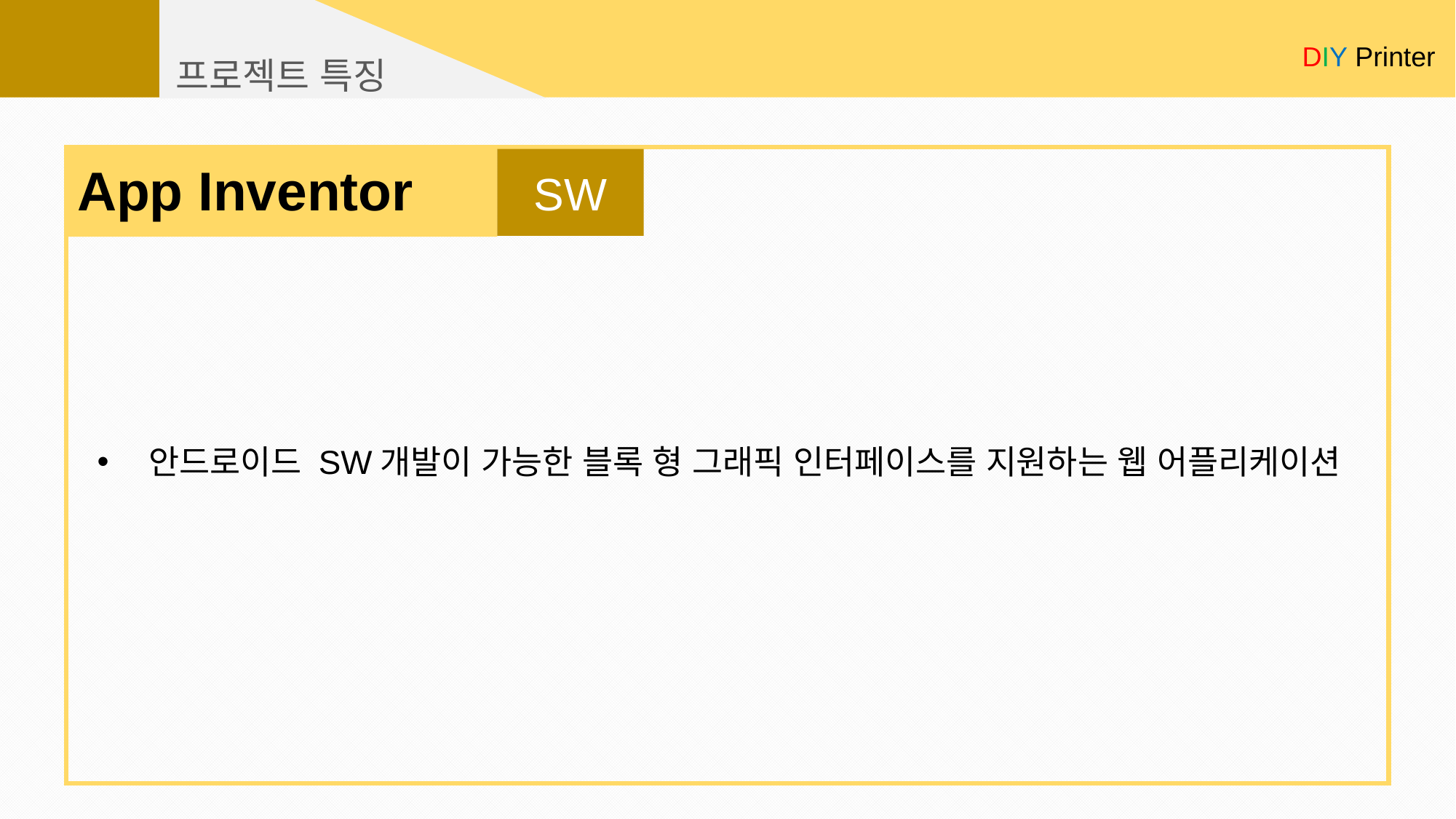

DIY Printer
프로젝트 특징

SW
App Inventor
 안드로이드 SW개발이 가능한 블록 형 그래픽 인터페이스를 지원하는 웹 어플리케이션